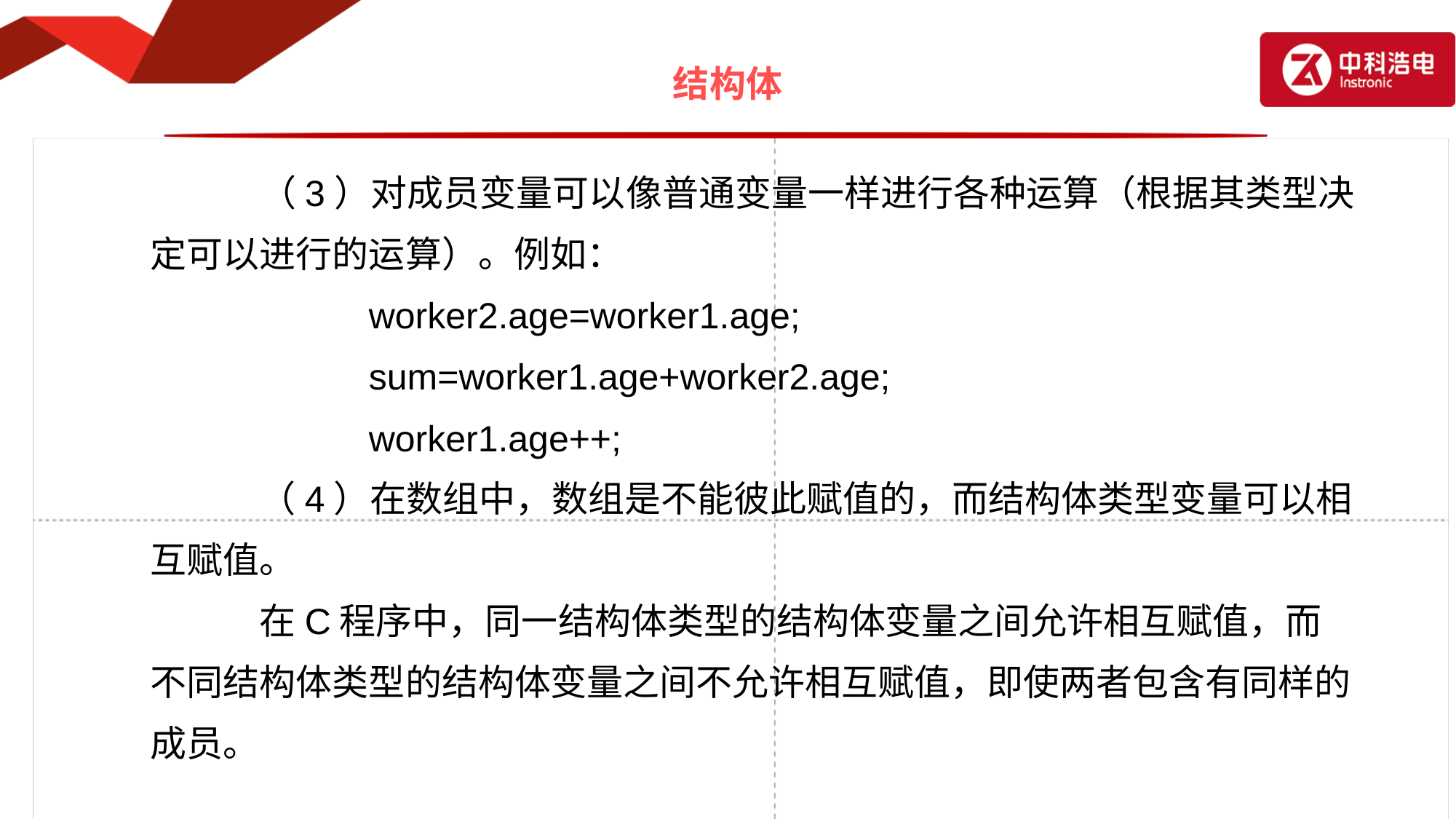

# 结构体
		（3）对成员变量可以像普通变量一样进行各种运算（根据其类型决定可以进行的运算）。例如：
			worker2.age=worker1.age;
			sum=worker1.age+worker2.age;
			worker1.age++;
		（4）在数组中，数组是不能彼此赋值的，而结构体类型变量可以相互赋值。
		在C程序中，同一结构体类型的结构体变量之间允许相互赋值，而不同结构体类型的结构体变量之间不允许相互赋值，即使两者包含有同样的成员。